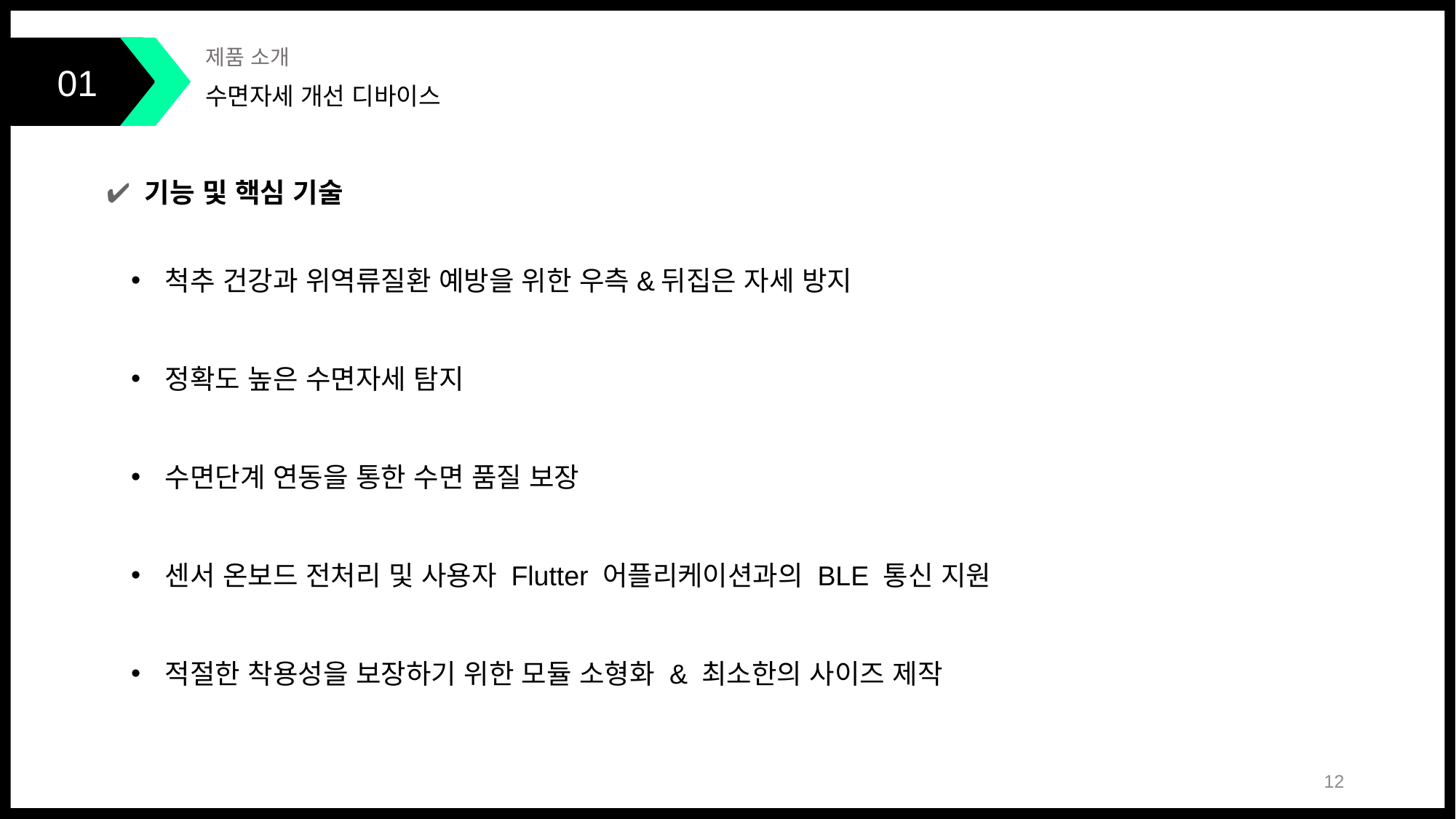

01
제품 소개
수면자세 개선 디바이스
✔ 기능 및 핵심 기술

척추 건강과 위역류질환 예방을 위한 우측&뒤집은 자세 방지

정확도 높은 수면자세 탐지

수면단계 연동을 통한 수면 품질 보장

센서 온보드 전처리 및 사용자 Flutter 어플리케이션과의 BLE 통신 지원

적절한 착용성을 보장하기 위한 모듈 소형화 & 최소한의 사이즈 제작
12